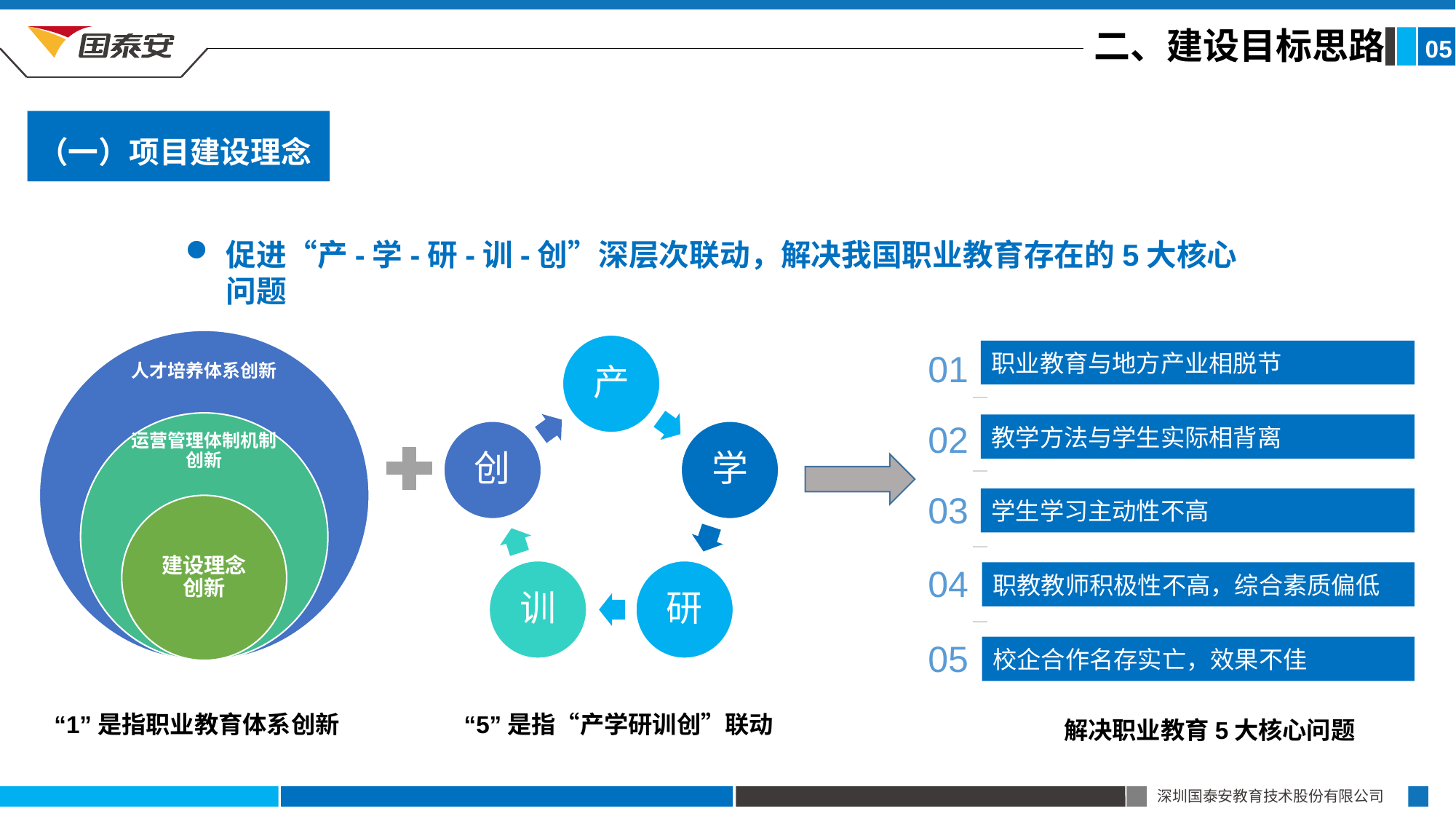

二、建设目标思路
05
（一）项目建设理念
促进“产-学-研-训-创”深层次联动，解决我国职业教育存在的5大核心问题
人才培养体系创新
运营管理体制机制创新
建设理念创新
01
职业教育与地方产业相脱节
02
教学方法与学生实际相背离
03
学生学习主动性不高
04
职教教师积极性不高，综合素质偏低
05
校企合作名存实亡，效果不佳
产

学

研

训

创

“1”是指职业教育体系创新
“5”是指“产学研训创”联动
解决职业教育5大核心问题